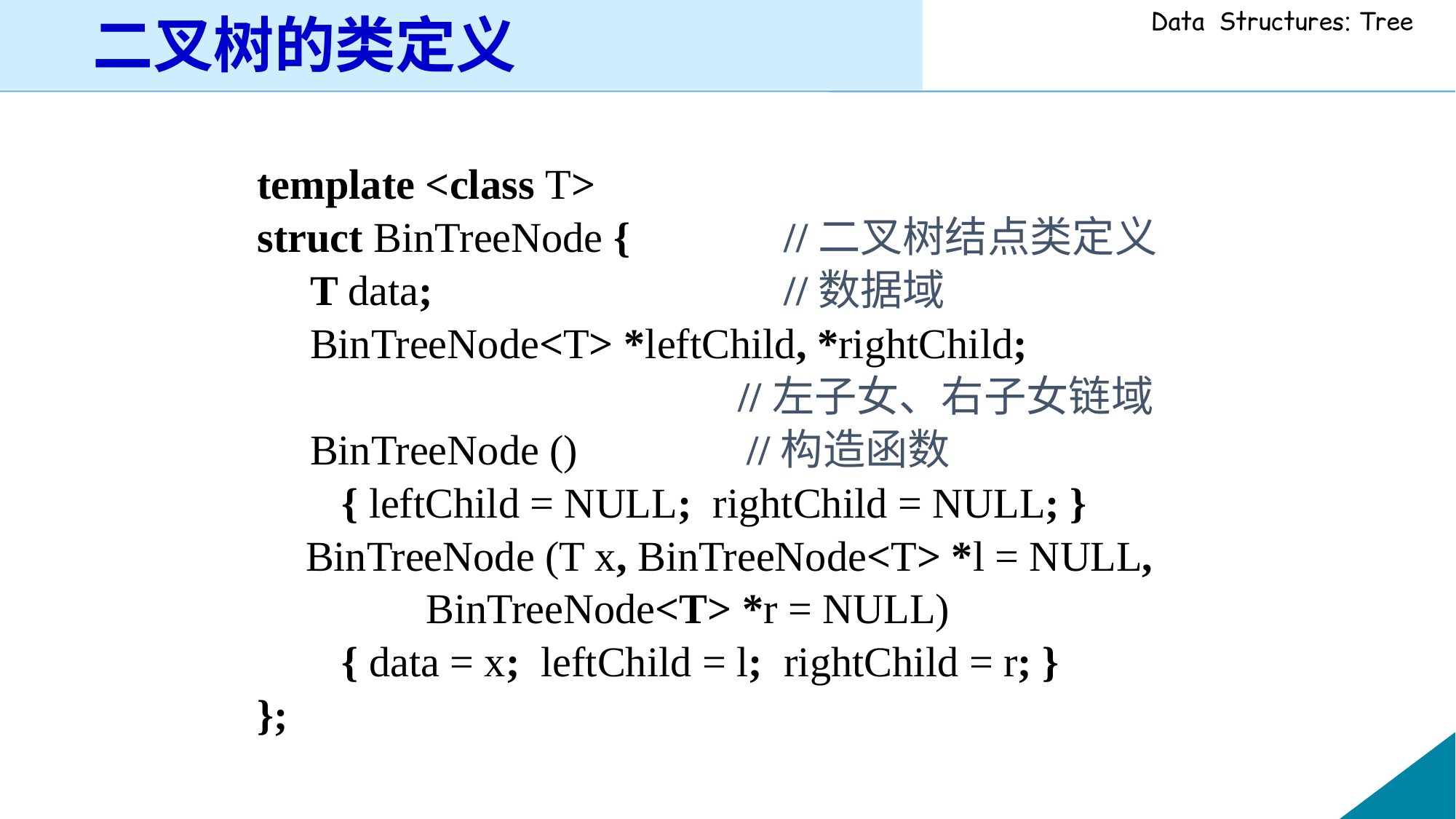

# 二叉树的类定义
template <class T>
struct BinTreeNode {	      //二叉树结点类定义
     T data;	 		      //数据域
     BinTreeNode<T> *leftChild, *rightChild;
 	                                           //左子女、右子女链域
     BinTreeNode ()                //构造函数
        { leftChild = NULL;  rightChild = NULL; }
	  BinTreeNode (T x, BinTreeNode<T> *l = NULL,
                BinTreeNode<T> *r = NULL)
        { data = x;  leftChild = l;  rightChild = r; }
};